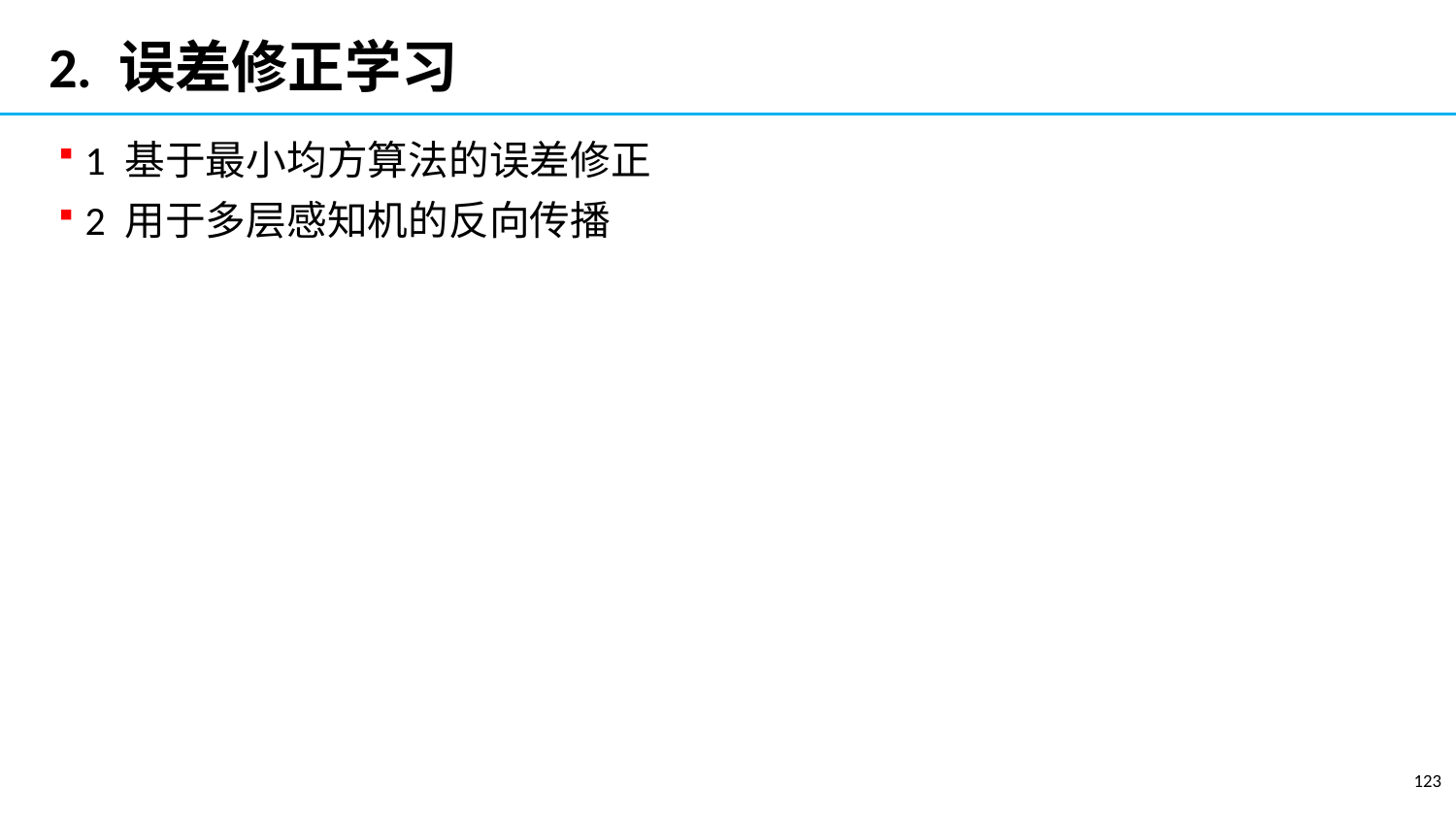

# 2. 误差修正学习

1 基于最小均方算法的误差修正
2 用于多层感知机的反向传播
123